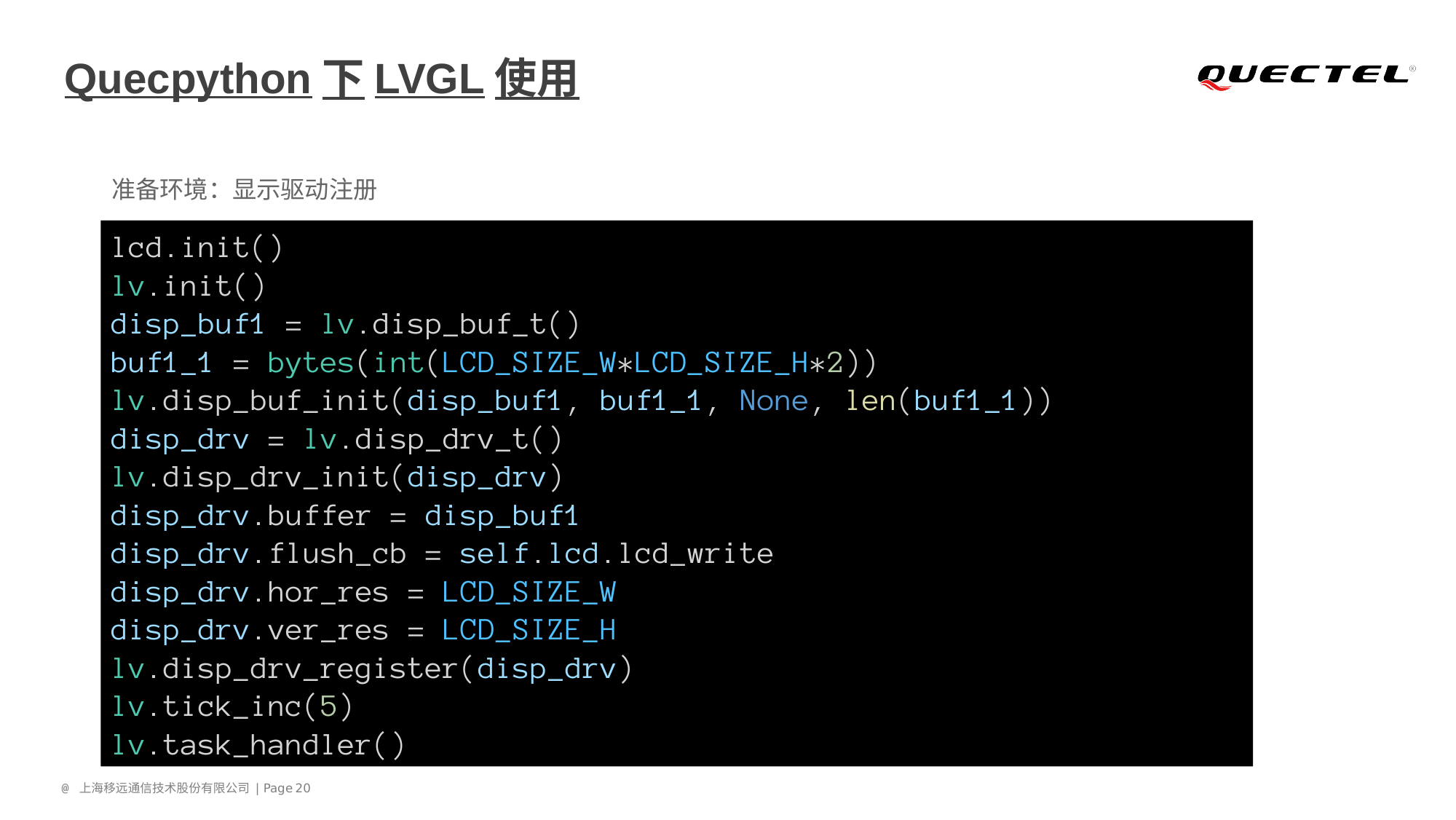

# Quecpython下LVGL使用
准备环境：显示驱动注册
lcd.init()
lv.init()
disp_buf1 = lv.disp_buf_t()
buf1_1 = bytes(int(LCD_SIZE_W*LCD_SIZE_H*2))
lv.disp_buf_init(disp_buf1, buf1_1, None, len(buf1_1))
disp_drv = lv.disp_drv_t()
lv.disp_drv_init(disp_drv)
disp_drv.buffer = disp_buf1
disp_drv.flush_cb = self.lcd.lcd_write
disp_drv.hor_res = LCD_SIZE_W
disp_drv.ver_res = LCD_SIZE_H
lv.disp_drv_register(disp_drv)
lv.tick_inc(5)
lv.task_handler()